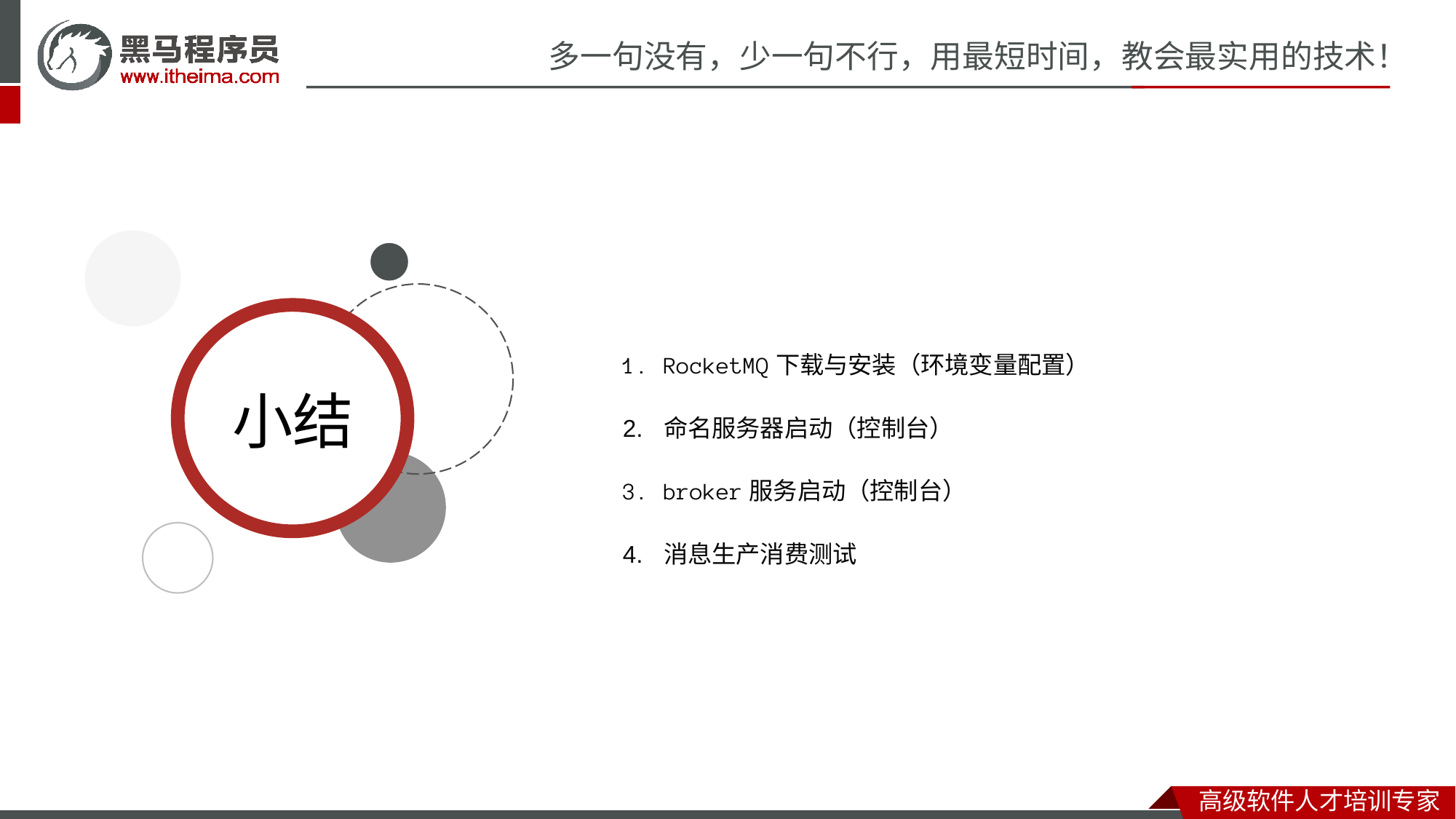

RocketMQ下载与安装（环境变量配置）
命名服务器启动（控制台）
broker服务启动（控制台）
消息生产消费测试